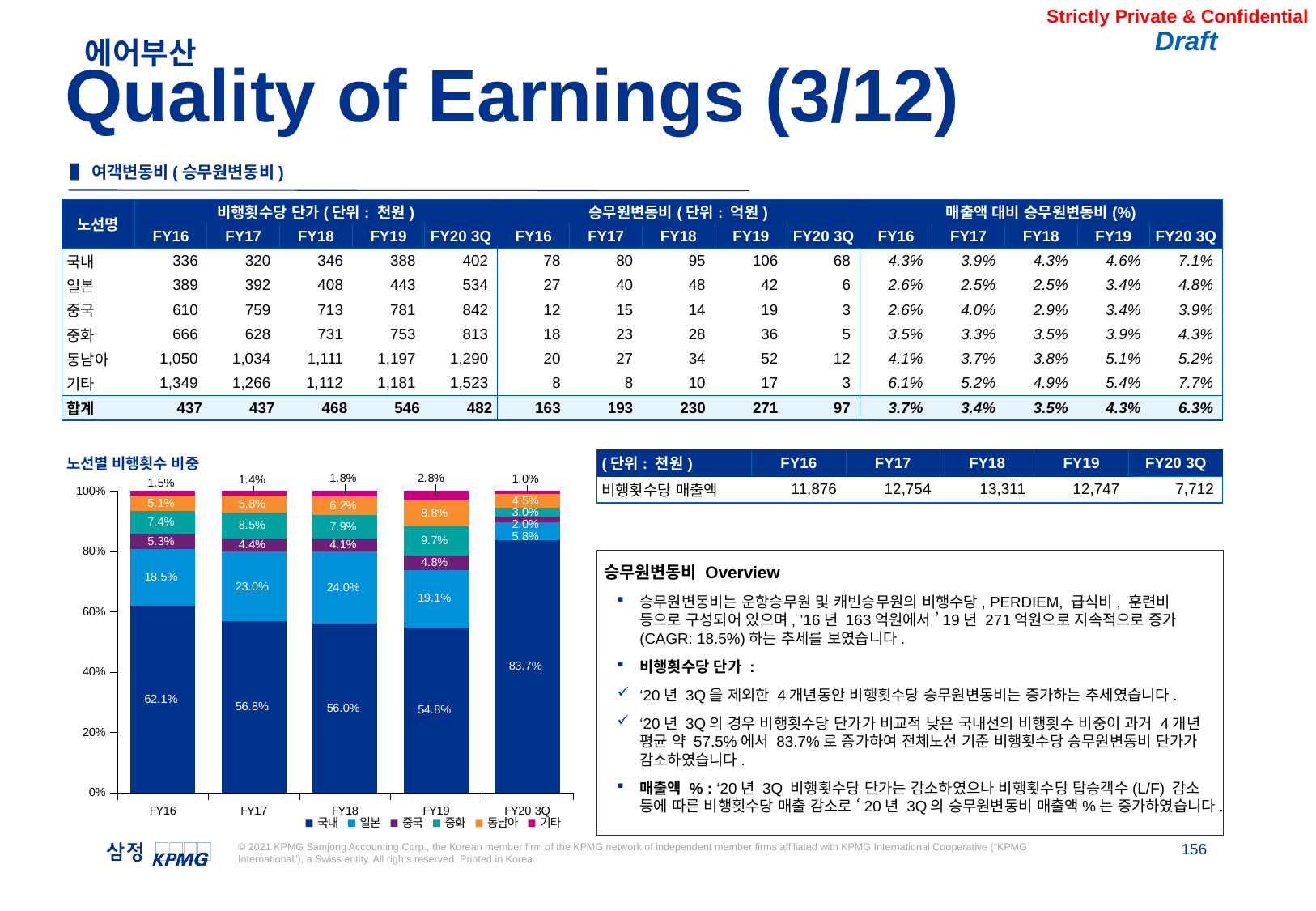

에어부산
Quality of Earnings (3/12)
▌여객변동비(승무원변동비)

| 노선명 | 비행횟수당 단가(단위: 천원) |  |  |  |  | 승무원변동비(단위: 억원) |  |  |  |  | 매출액 대비 승무원변동비(%) |  |  |  |  |
| --- | --- | --- | --- | --- | --- | --- | --- | --- | --- | --- | --- | --- | --- | --- | --- |
|  | FY16 | FY17 | FY18 | FY19 | FY20 3Q | FY16 | FY17 | FY18 | FY19 | FY20 3Q | FY16 | FY17 | FY18 | FY19 | FY20 3Q |
| 국내 | 336 | 320 | 346 | 388 | 402 | 78 | 80 | 95 | 106 | 68 | 4.3% | 3.9% | 4.3% | 4.6% | 7.1% |
| 일본 | 389 | 392 | 408 | 443 | 534 | 27 | 40 | 48 | 42 | 6 | 2.6% | 2.5% | 2.5% | 3.4% | 4.8% |
| 중국 | 610 | 759 | 713 | 781 | 842 | 12 | 15 | 14 | 19 | 3 | 2.6% | 4.0% | 2.9% | 3.4% | 3.9% |
| 중화 | 666 | 628 | 731 | 753 | 813 | 18 | 23 | 28 | 36 | 5 | 3.5% | 3.3% | 3.5% | 3.9% | 4.3% |
| 동남아 | 1,050 | 1,034 | 1,111 | 1,197 | 1,290 | 20 | 27 | 34 | 52 | 12 | 4.1% | 3.7% | 3.8% | 5.1% | 5.2% |
| 기타 | 1,349 | 1,266 | 1,112 | 1,181 | 1,523 | 8 | 8 | 10 | 17 | 3 | 6.1% | 5.2% | 4.9% | 5.4% | 7.7% |
| 합계 | 437 | 437 | 468 | 546 | 482 | 163 | 193 | 230 | 271 | 97 | 3.7% | 3.4% | 3.5% | 4.3% | 6.3% |

### Chart: 노선별 비행횟수 비중

| Category | 국내 | 일본 | 중국 | 중화 | 동남아 | 기타 |
|---|---|---|---|---|---|---|
| FY16 | 0.6214513577996408 | 0.1852666005415114 | 0.05297161086239713 | 0.07425676219070852 | 0.051095086186097635 | 0.014958582419644532 |
| FY17 | 0.5684212916704514 | 0.22999364156599147 | 0.04423653374511763 | 0.08456717231356163 | 0.05847488418566627 | 0.014306476519211554 |
| FY18 | 0.5604391128128883 | 0.24029002627344753 | 0.04087659626468971 | 0.07853520438298132 | 0.06154911505325974 | 0.018309945212733457 |
| FY19 | 0.5482344888674155 | 0.19050207351934614 | 0.04807343882111366 | 0.09689173410637356 | 0.08813463783870838 | 0.028163626847042718 |
| FY20 3Q | 0.8367316564965025 | 0.05834201518083048 | 0.019893833407749167 | 0.03031205040432604 | 0.0448479436424071 | 0.009872500868184749 |
| (단위: 천원) | FY16 | FY17 | FY18 | FY19 | FY20 3Q |
| --- | --- | --- | --- | --- | --- |
| 비행횟수당 매출액 | 11,876 | 12,754 | 13,311 | 12,747 | 7,712 |
승무원변동비 Overview
승무원변동비는 운항승무원 및 캐빈승무원의 비행수당, PERDIEM, 급식비, 훈련비 등으로 구성되어 있으며, ’16년 163억원에서 ’19년 271억원으로 지속적으로 증가(CAGR: 18.5%)하는 추세를 보였습니다.
비행횟수당 단가 :
‘20년 3Q을 제외한 4개년동안 비행횟수당 승무원변동비는 증가하는 추세였습니다.
‘20년 3Q의 경우 비행횟수당 단가가 비교적 낮은 국내선의 비행횟수 비중이 과거 4개년 평균 약 57.5%에서 83.7%로 증가하여 전체노선 기준 비행횟수당 승무원변동비 단가가 감소하였습니다.
매출액 % : ‘20년 3Q 비행횟수당 단가는 감소하였으나 비행횟수당 탑승객수(L/F) 감소 등에 따른 비행횟수당 매출 감소로 ‘20년 3Q의 승무원변동비 매출액%는 증가하였습니다.